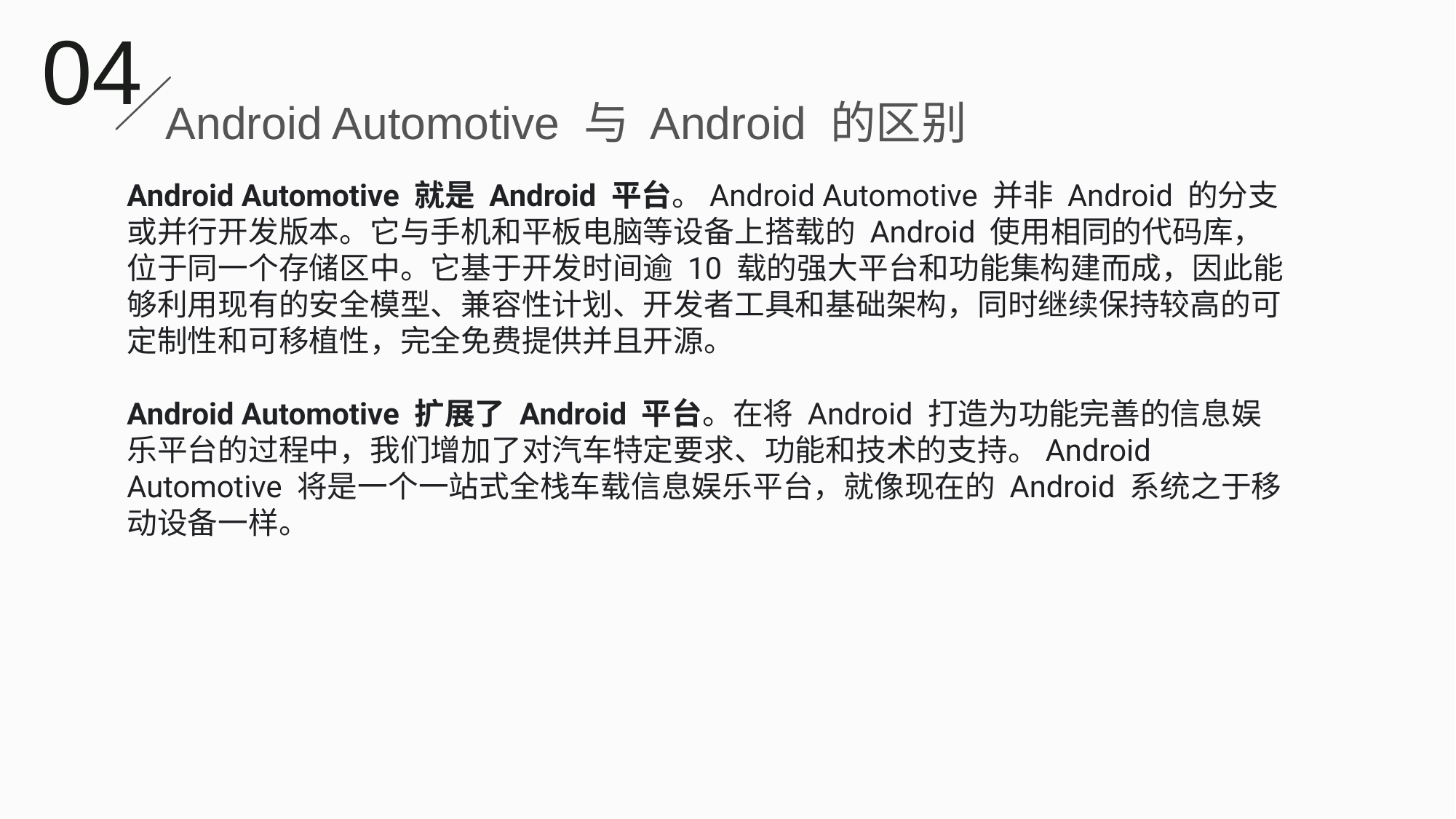

04
Android Automotive 与 Android 的区别
Android Automotive 就是 Android 平台。Android Automotive 并非 Android 的分支或并行开发版本。它与手机和平板电脑等设备上搭载的 Android 使用相同的代码库，位于同一个存储区中。它基于开发时间逾 10 载的强大平台和功能集构建而成，因此能够利用现有的安全模型、兼容性计划、开发者工具和基础架构，同时继续保持较高的可定制性和可移植性，完全免费提供并且开源。

Android Automotive 扩展了 Android 平台。在将 Android 打造为功能完善的信息娱乐平台的过程中，我们增加了对汽车特定要求、功能和技术的支持。Android Automotive 将是一个一站式全栈车载信息娱乐平台，就像现在的 Android 系统之于移动设备一样。